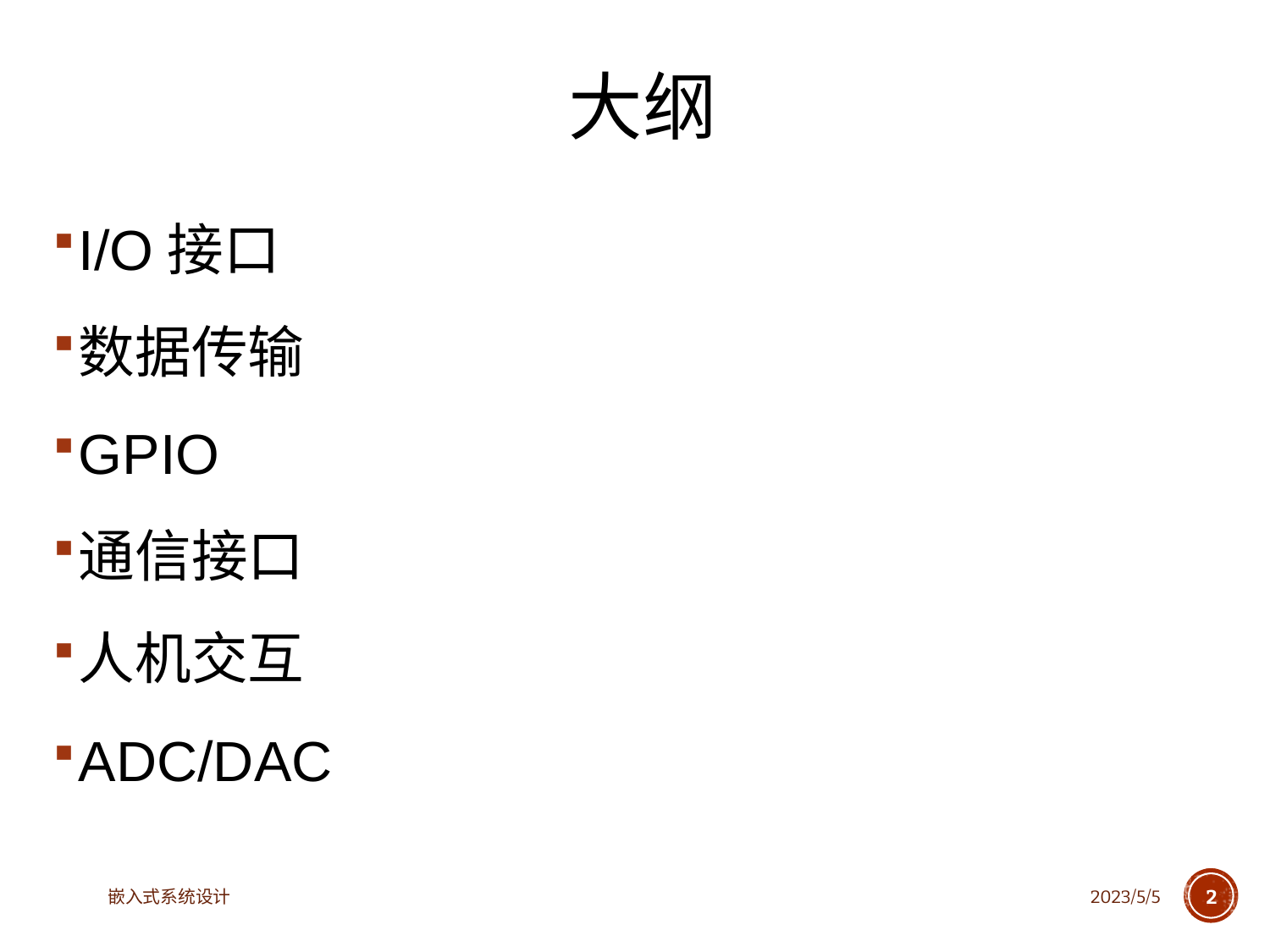

# 大纲
I/O接口
数据传输
GPIO
通信接口
人机交互
ADC/DAC
嵌入式系统设计
2023/5/5
2